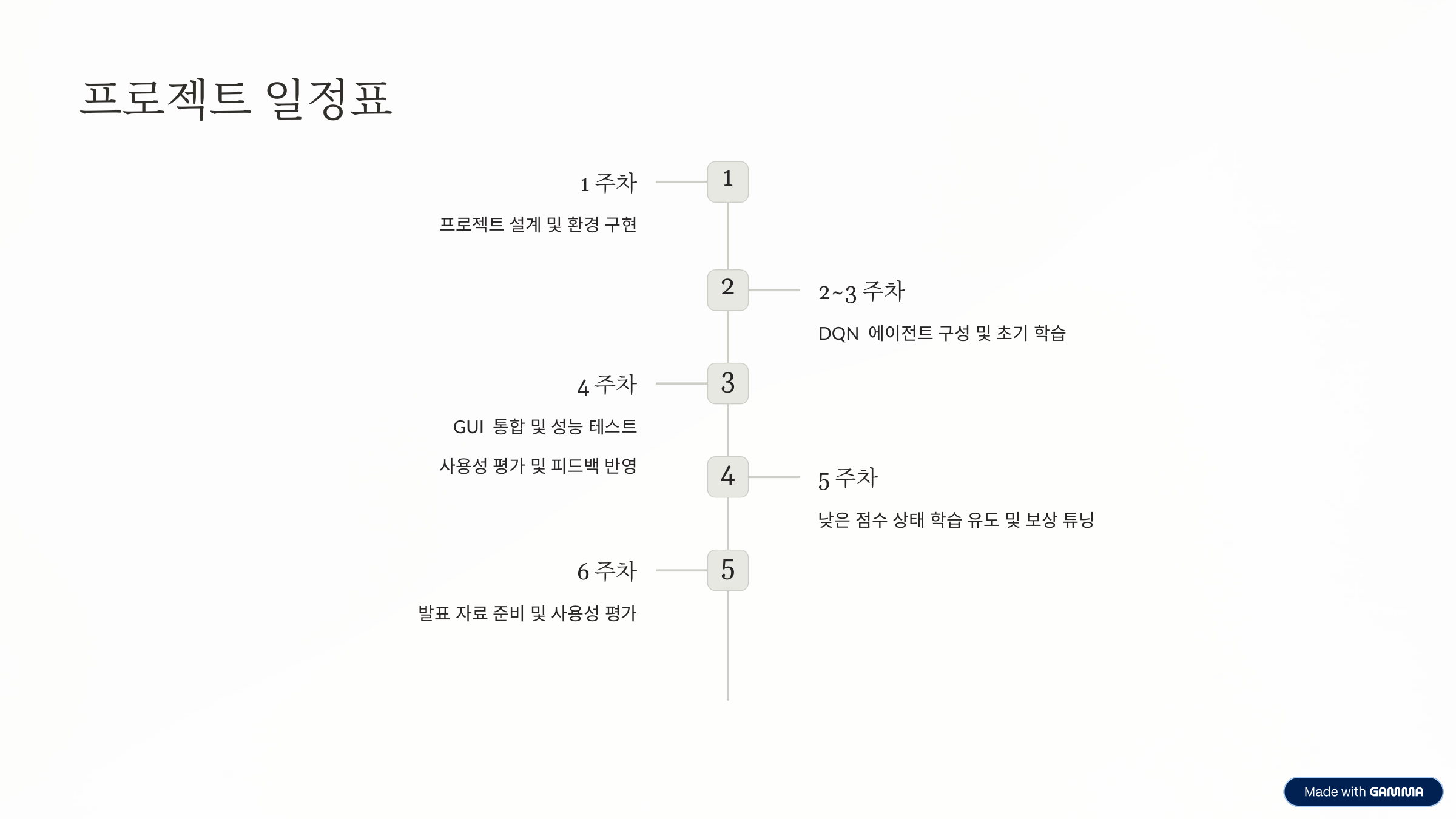

프로젝트 일정표

1
1주차

프로젝트 설계 및 환경 구현

2
2~3주차

DQN 에이전트 구성 및 초기 학습

3
4주차

GUI 통합 및 성능 테스트
사용성 평가 및 피드백 반영

4
5주차

낮은 점수 상태 학습 유도 및 보상 튜닝

5
6주차

발표 자료 준비 및 사용성 평가